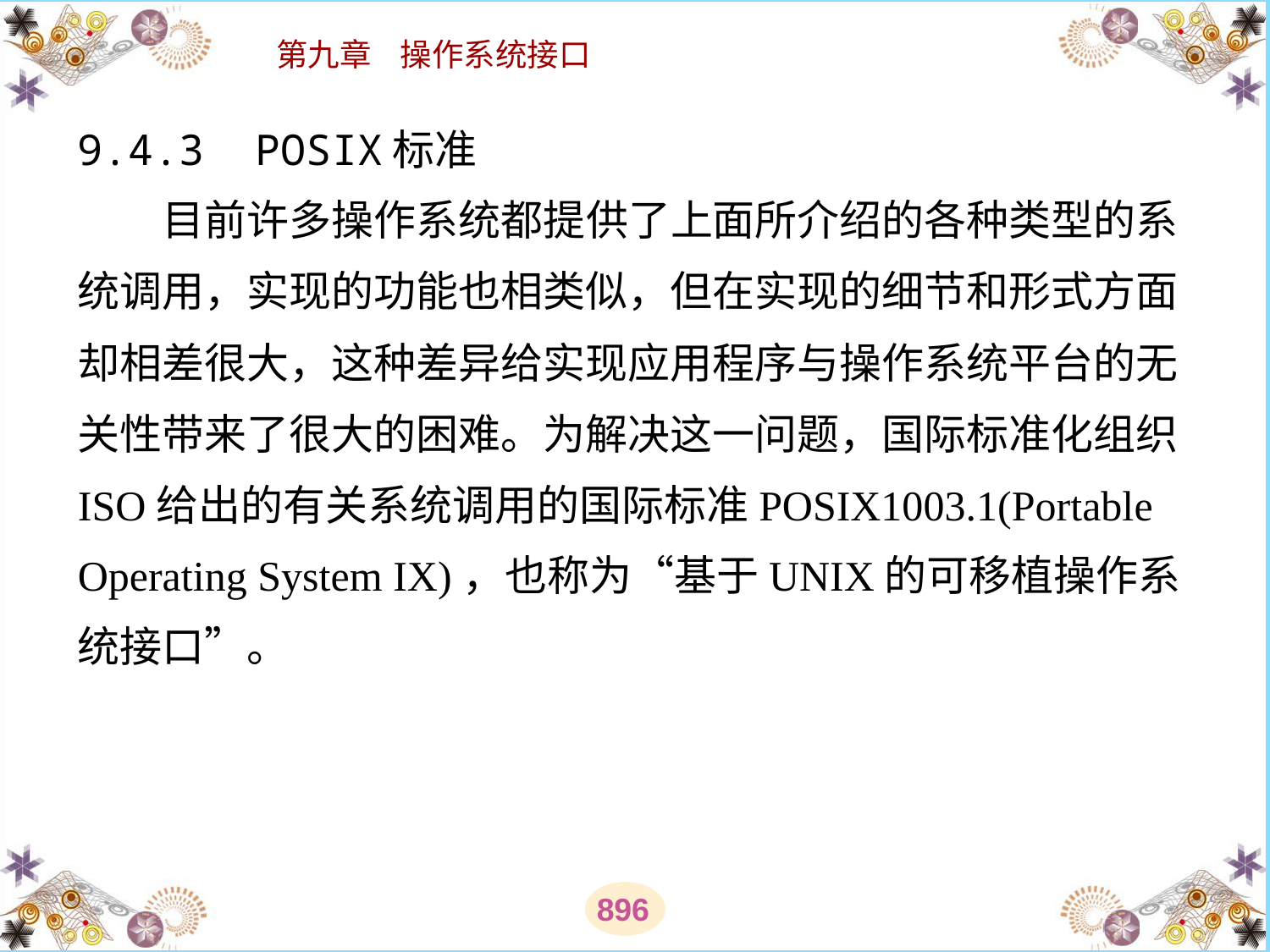

# 9.4.3  POSIX标准 　　目前许多操作系统都提供了上面所介绍的各种类型的系统调用，实现的功能也相类似，但在实现的细节和形式方面却相差很大，这种差异给实现应用程序与操作系统平台的无关性带来了很大的困难。为解决这一问题，国际标准化组织ISO给出的有关系统调用的国际标准POSIX1003.1(Portable Operating System IX)，也称为“基于UNIX的可移植操作系统接口”。